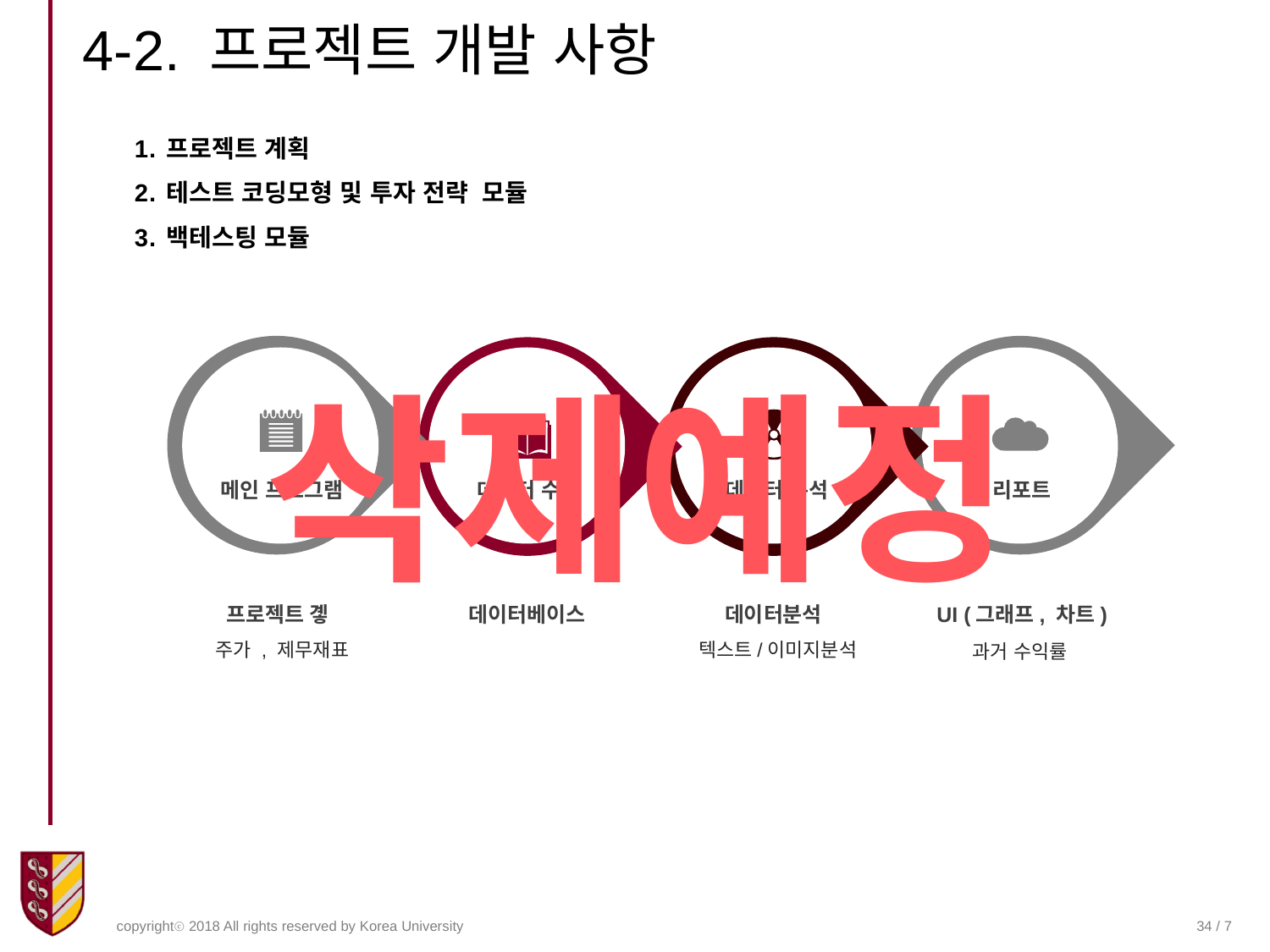

4-2. 프로젝트 개발 사항
프로젝트 계획
테스트 코딩모형 및 투자 전략  모듈
백테스팅 모듈

메인 프로그램
데이터 수집
데이터 분석
리포트
프로젝트 곟
주가 , 제무재표
데이터분석
텍스트/이미지분석
데이터베이스
UI (그래프, 차트)
삭제예정
과거 수익률